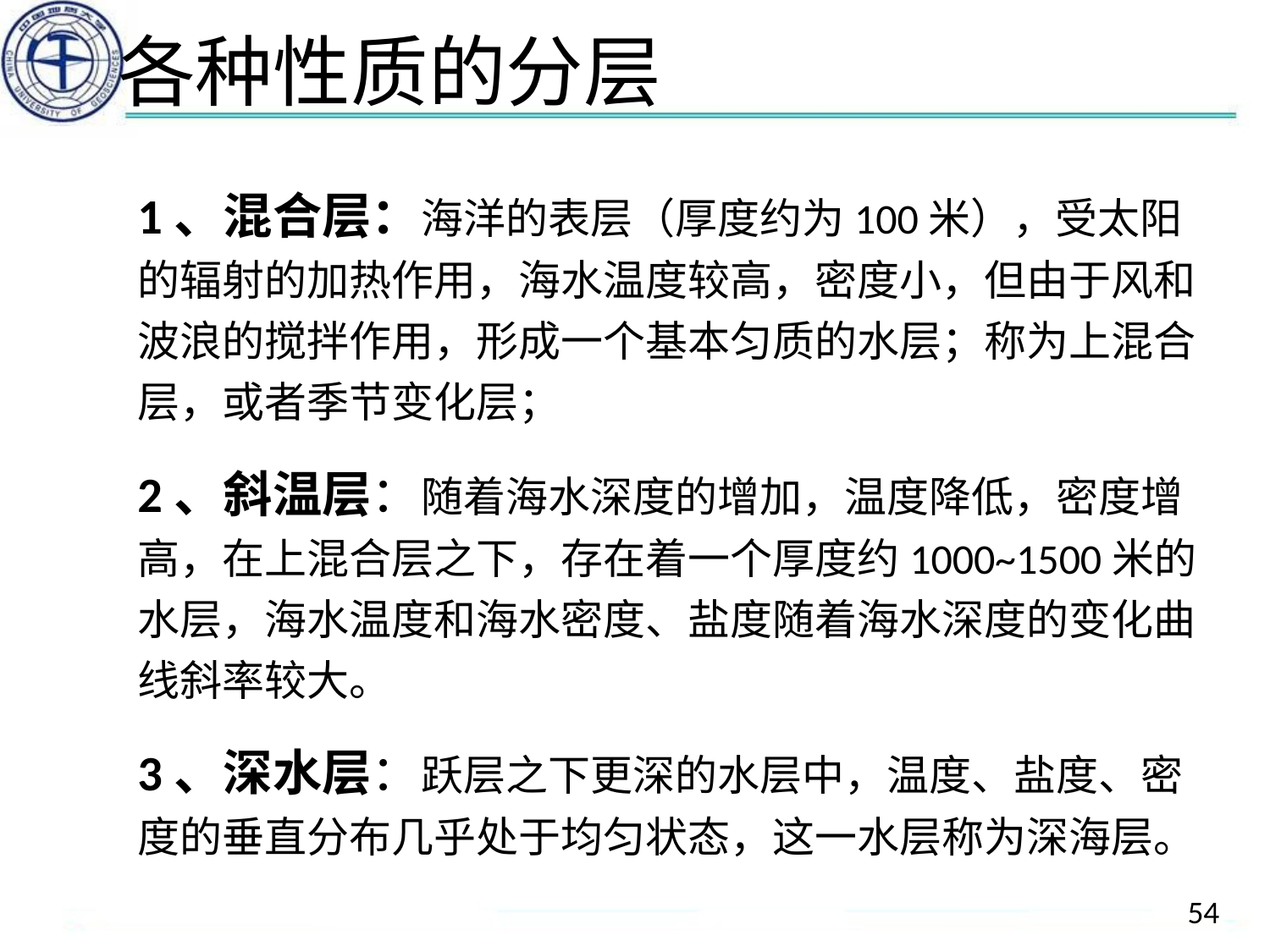

# 各种性质的分层
1、混合层：海洋的表层（厚度约为100米），受太阳的辐射的加热作用，海水温度较高，密度小，但由于风和波浪的搅拌作用，形成一个基本匀质的水层；称为上混合层，或者季节变化层；
2、斜温层：随着海水深度的增加，温度降低，密度增高，在上混合层之下，存在着一个厚度约1000~1500米的水层，海水温度和海水密度、盐度随着海水深度的变化曲线斜率较大。
3、深水层：跃层之下更深的水层中，温度、盐度、密度的垂直分布几乎处于均匀状态，这一水层称为深海层。
54